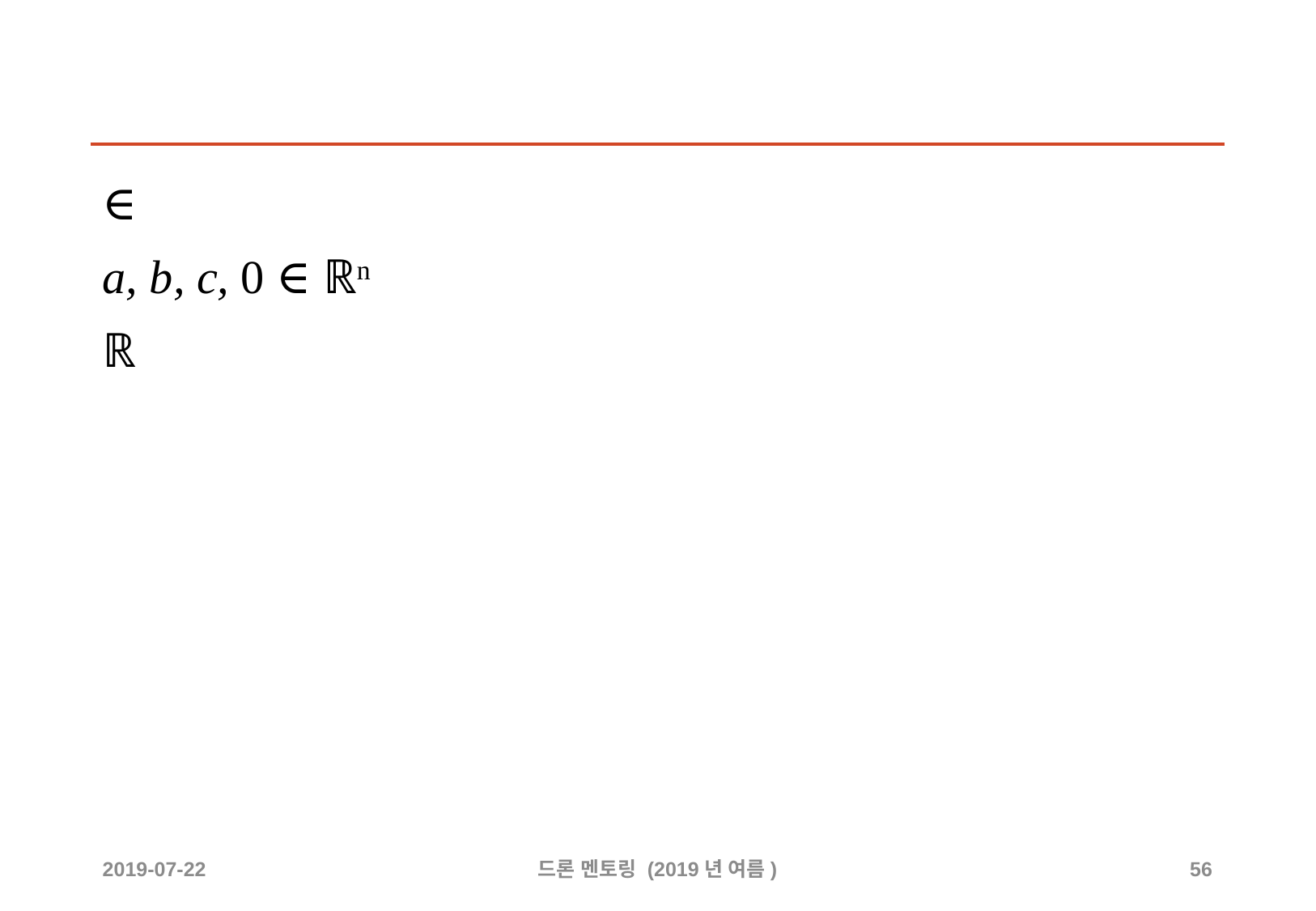

#
∈
a, b, c, 0 ∈ ℝn
ℝ
2019-07-22
드론 멘토링 (2019년 여름)
56